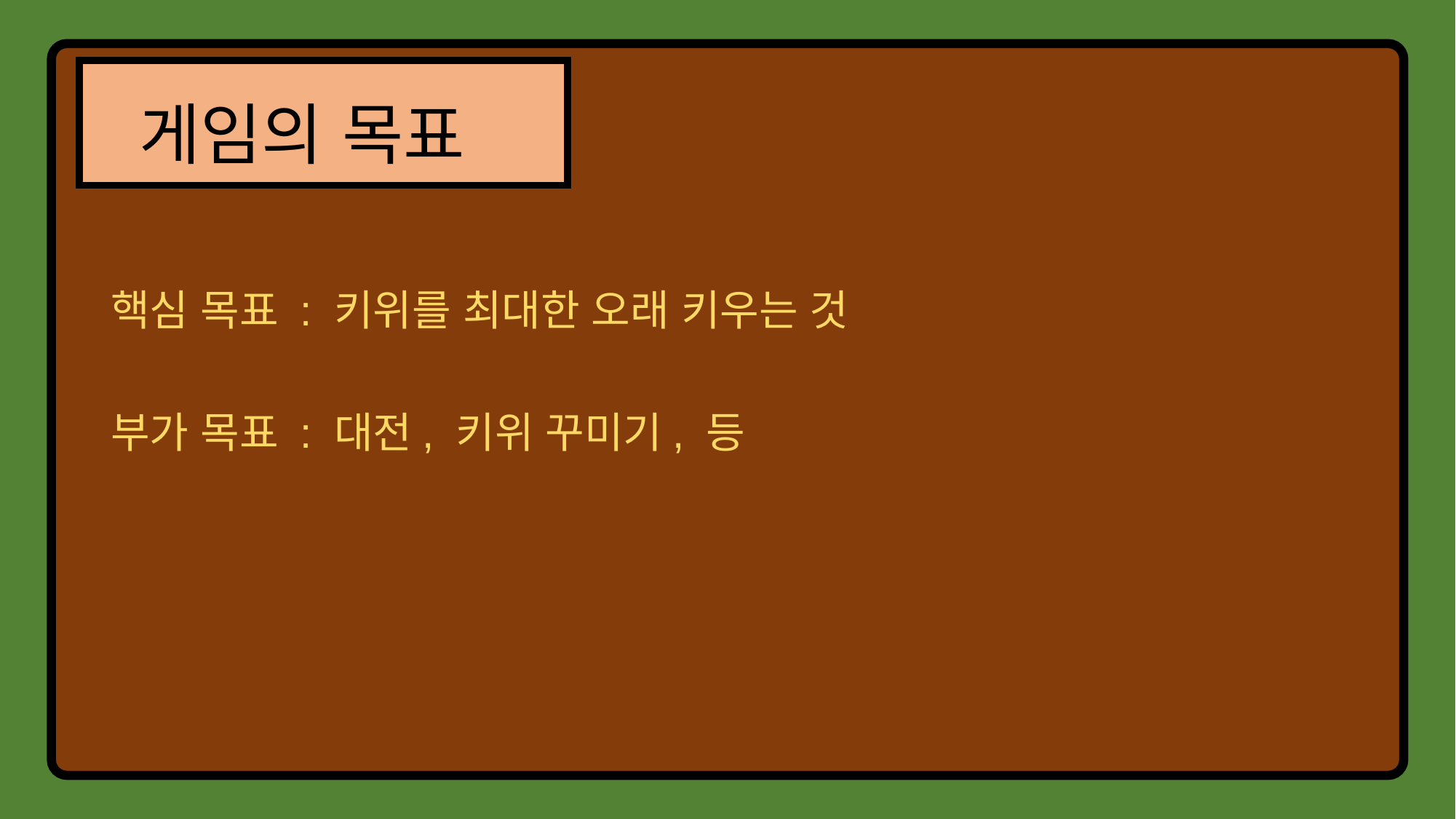

# 게임의 목표

핵심 목표 : 키위를 최대한 오래 키우는 것

부가 목표 : 대전, 키위 꾸미기, 등